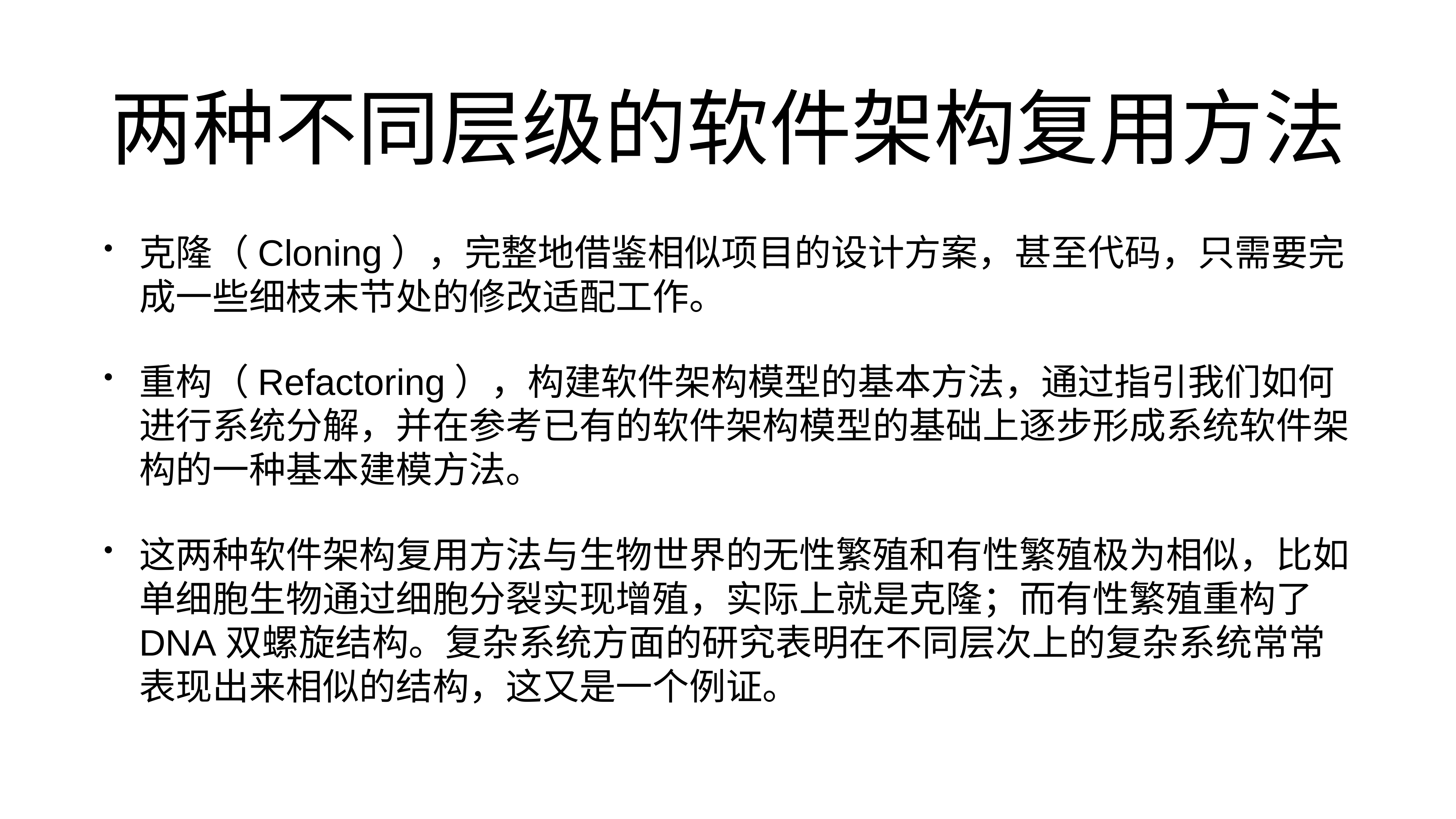

# 两种不同层级的软件架构复用方法
克隆（Cloning），完整地借鉴相似项目的设计方案，甚至代码，只需要完成一些细枝末节处的修改适配工作。
重构（Refactoring），构建软件架构模型的基本方法，通过指引我们如何进行系统分解，并在参考已有的软件架构模型的基础上逐步形成系统软件架构的一种基本建模方法。
这两种软件架构复用方法与生物世界的无性繁殖和有性繁殖极为相似，比如单细胞生物通过细胞分裂实现增殖，实际上就是克隆；而有性繁殖重构了DNA双螺旋结构。复杂系统方面的研究表明在不同层次上的复杂系统常常表现出来相似的结构，这又是一个例证。